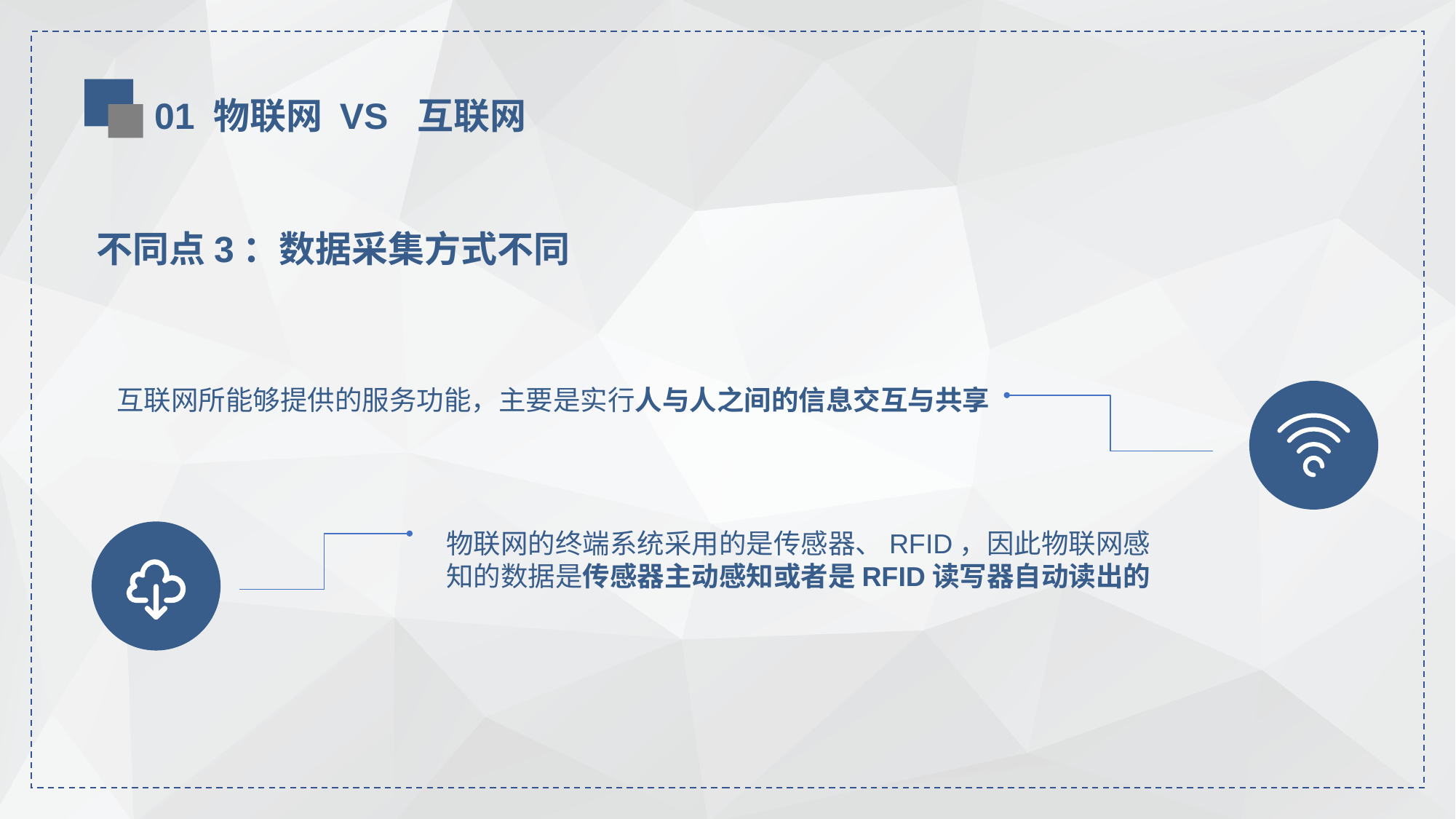

01 物联网 VS  互联网
不同点3：数据采集方式不同
互联网所能够提供的服务功能，主要是实行人与人之间的信息交互与共享

物联网的终端系统采用的是传感器、RFID，因此物联网感知的数据是传感器主动感知或者是RFID读写器自动读出的